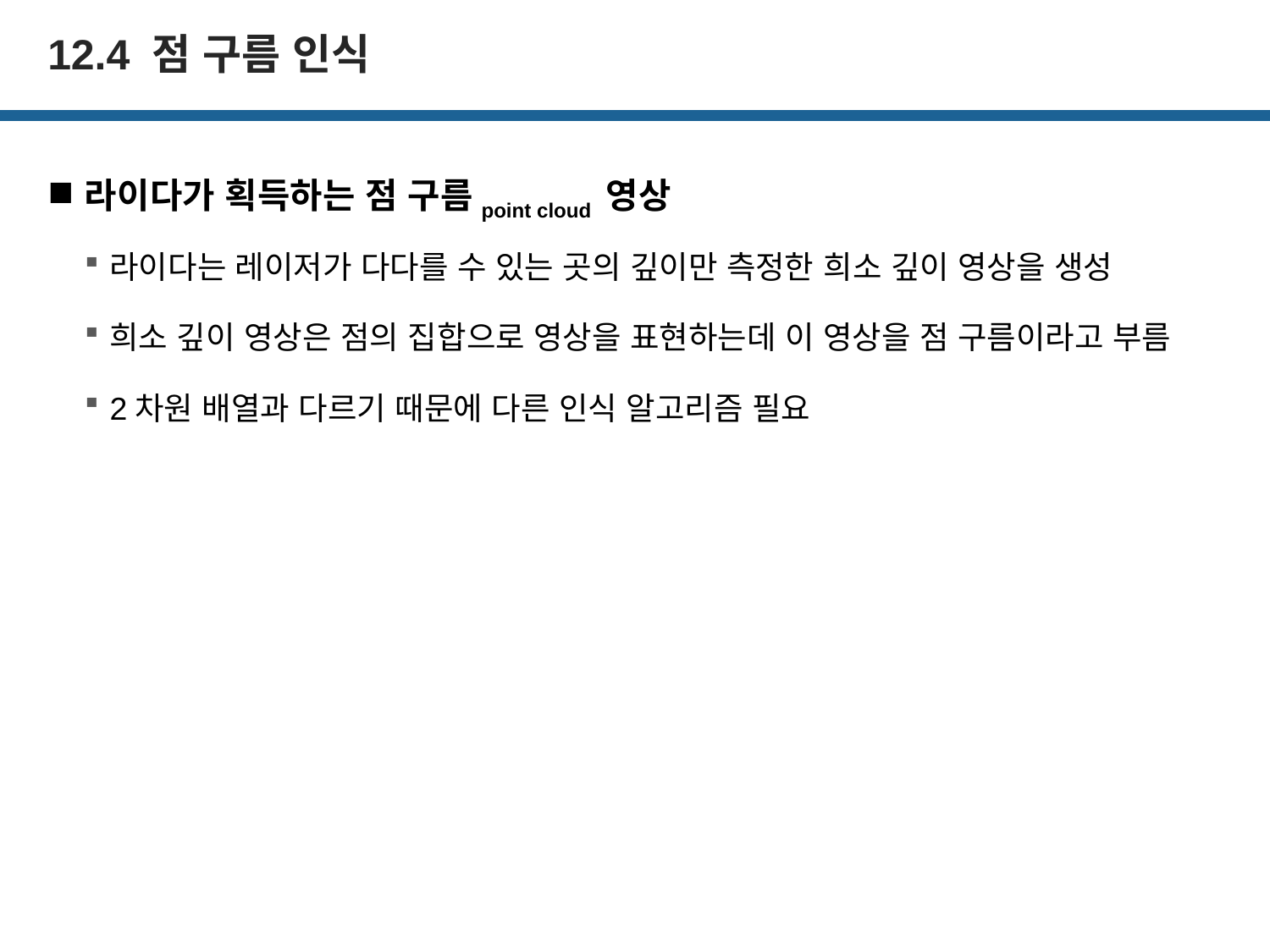

# 12.4 점 구름 인식
라이다가 획득하는 점 구름point cloud 영상
라이다는 레이저가 다다를 수 있는 곳의 깊이만 측정한 희소 깊이 영상을 생성
희소 깊이 영상은 점의 집합으로 영상을 표현하는데 이 영상을 점 구름이라고 부름
2차원 배열과 다르기 때문에 다른 인식 알고리즘 필요